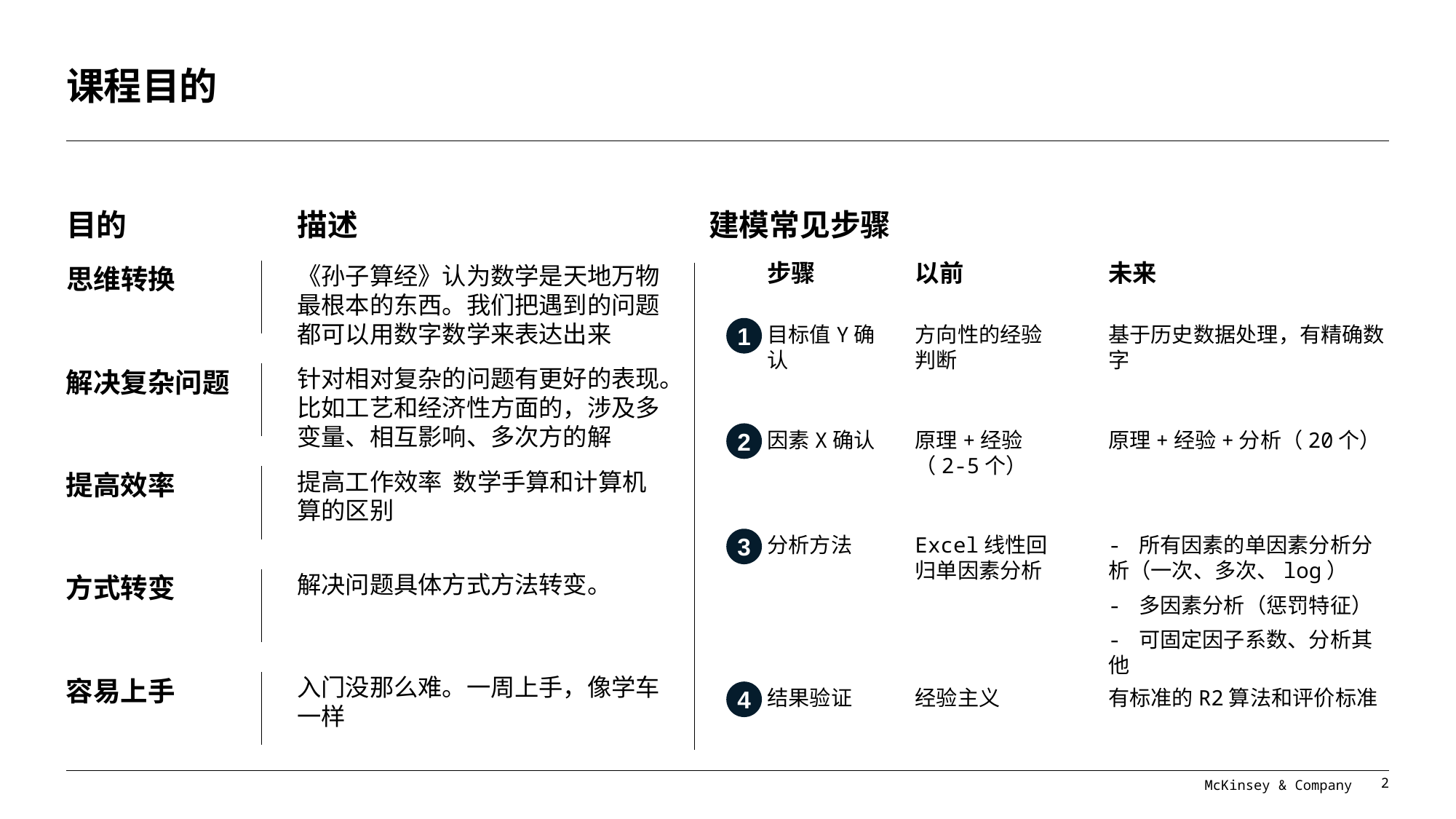

# 课程目的

目的
描述
建模常见步骤
步骤
以前
未来
《孙子算经》认为数学是天地万物最根本的东西。我们把遇到的问题都可以用数字数学来表达出来
思维转换
1
目标值Y确认
方向性的经验判断
基于历史数据处理，有精确数字
解决复杂问题
针对相对复杂的问题有更好的表现。比如工艺和经济性方面的，涉及多变量、相互影响、多次方的解
2
因素X确认
原理+经验（2-5个）
原理+经验+分析（20个）
提高工作效率  数学手算和计算机算的区别
提高效率
3
分析方法
Excel线性回归单因素分析
- 所有因素的单因素分析分析（一次、多次、log）
- 多因素分析（惩罚特征）
- 可固定因子系数、分析其他
解决问题具体方式方法转变。
方式转变
容易上手
入门没那么难。一周上手，像学车一样
4
结果验证
经验主义
有标准的R2算法和评价标准